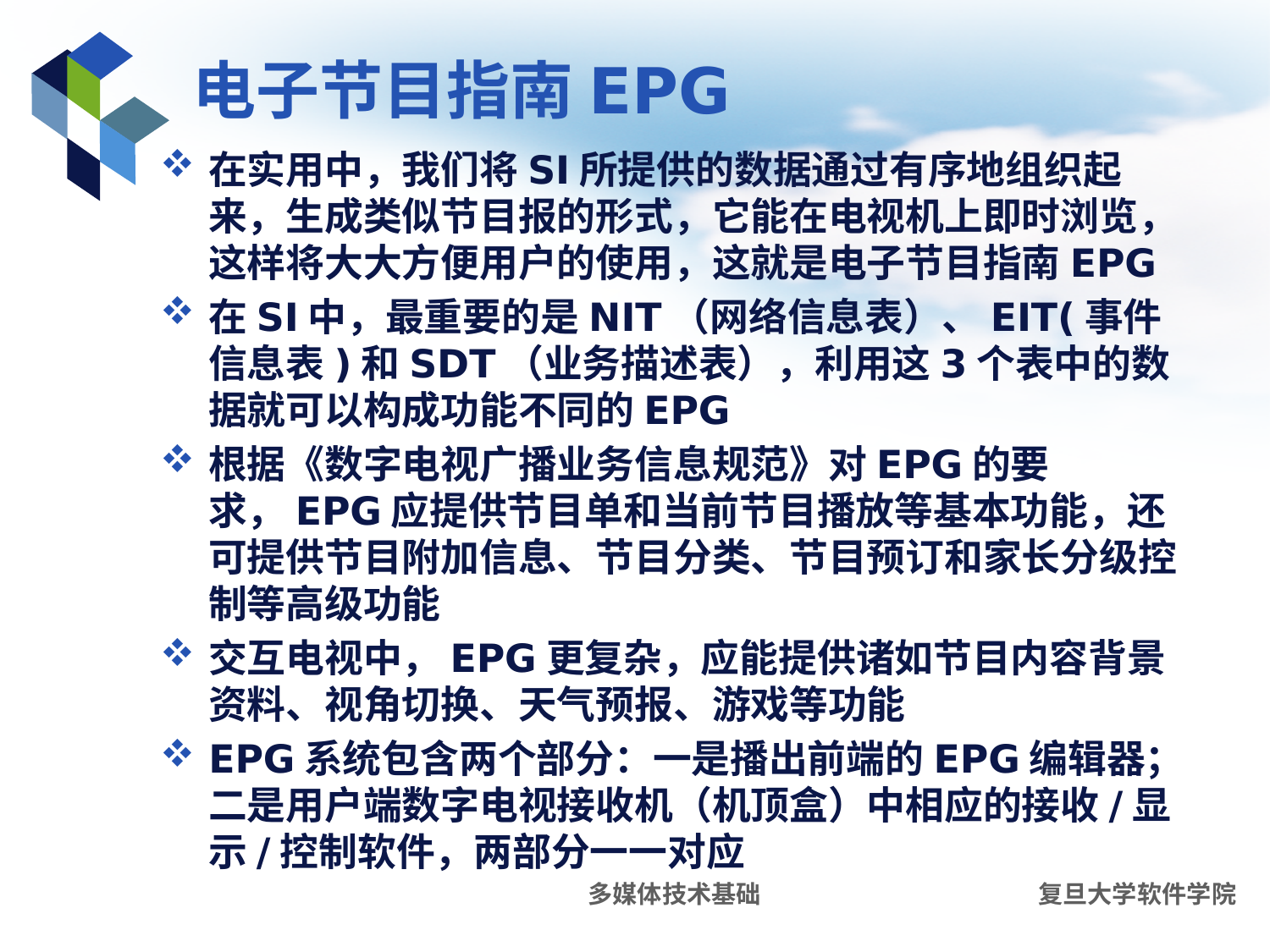

# 电子节目指南EPG
在实用中，我们将SI所提供的数据通过有序地组织起来，生成类似节目报的形式，它能在电视机上即时浏览，这样将大大方便用户的使用，这就是电子节目指南EPG
在SI中，最重要的是NIT（网络信息表）、EIT(事件信息表)和SDT（业务描述表），利用这3个表中的数据就可以构成功能不同的EPG
根据《数字电视广播业务信息规范》对EPG的要求，EPG应提供节目单和当前节目播放等基本功能，还可提供节目附加信息、节目分类、节目预订和家长分级控制等高级功能
交互电视中，EPG更复杂，应能提供诸如节目内容背景资料、视角切换、天气预报、游戏等功能
EPG系统包含两个部分：一是播出前端的EPG编辑器；二是用户端数字电视接收机（机顶盒）中相应的接收/显示/控制软件，两部分一一对应

多媒体技术基础